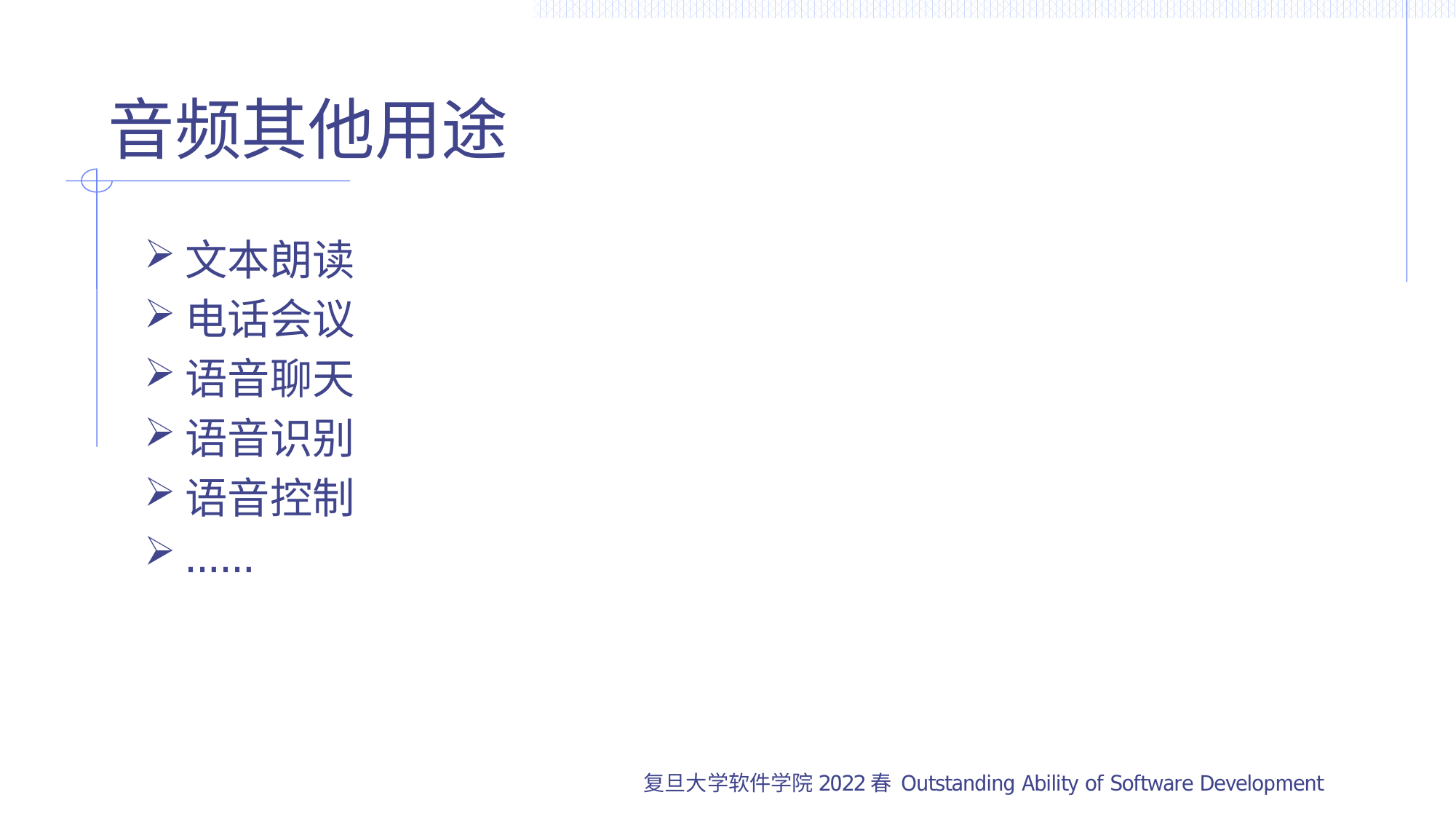

# 音频其他用途
文本朗读
电话会议
语音聊天
语音识别
语音控制
……